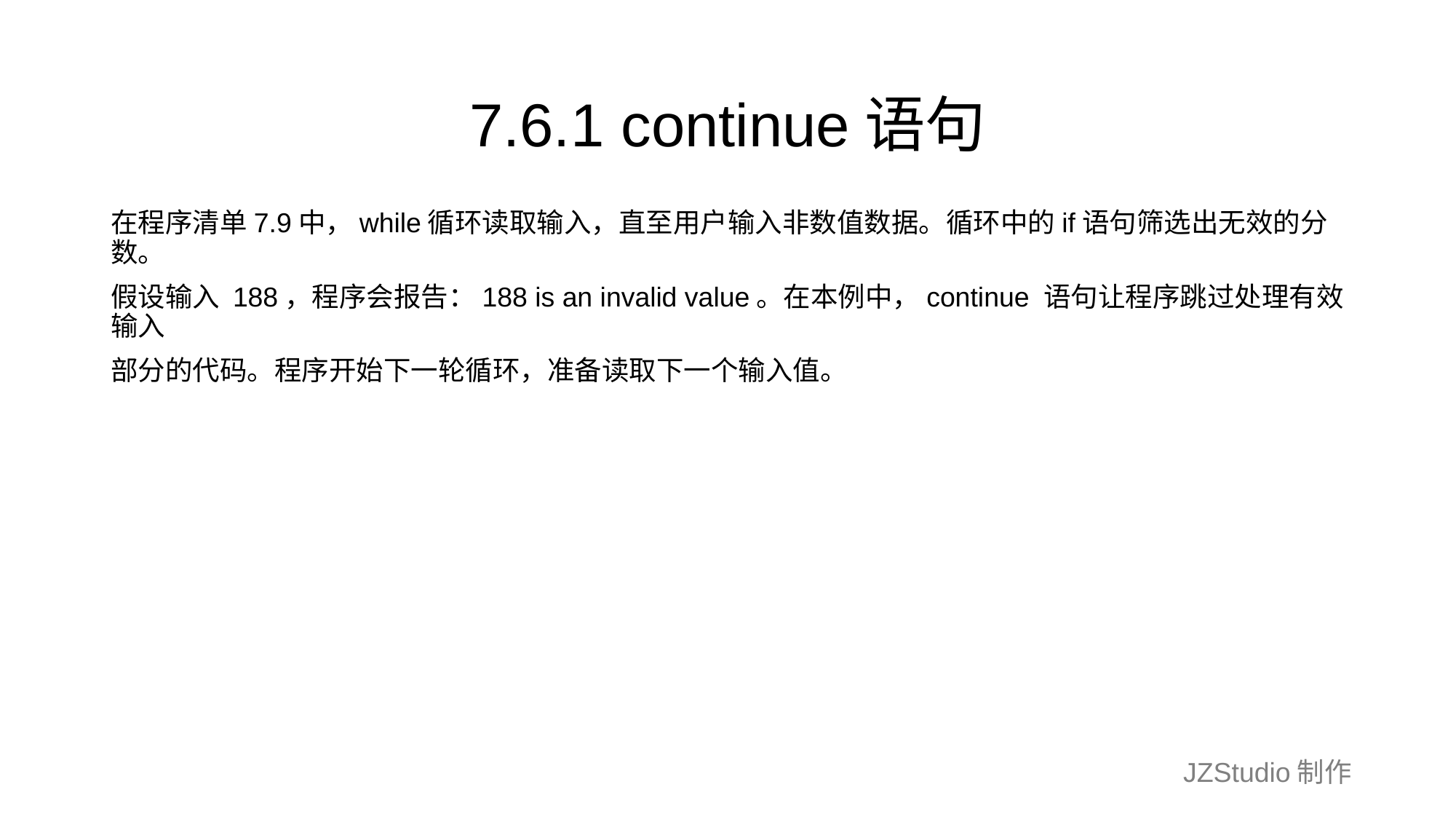

# 7.6.1 continue语句
在程序清单7.9中，while循环读取输入，直至用户输入非数值数据。循环中的if语句筛选出无效的分数。
假设输入 188，程序会报告：188 is an invalid value。在本例中，continue 语句让程序跳过处理有效输入
部分的代码。程序开始下一轮循环，准备读取下一个输入值。